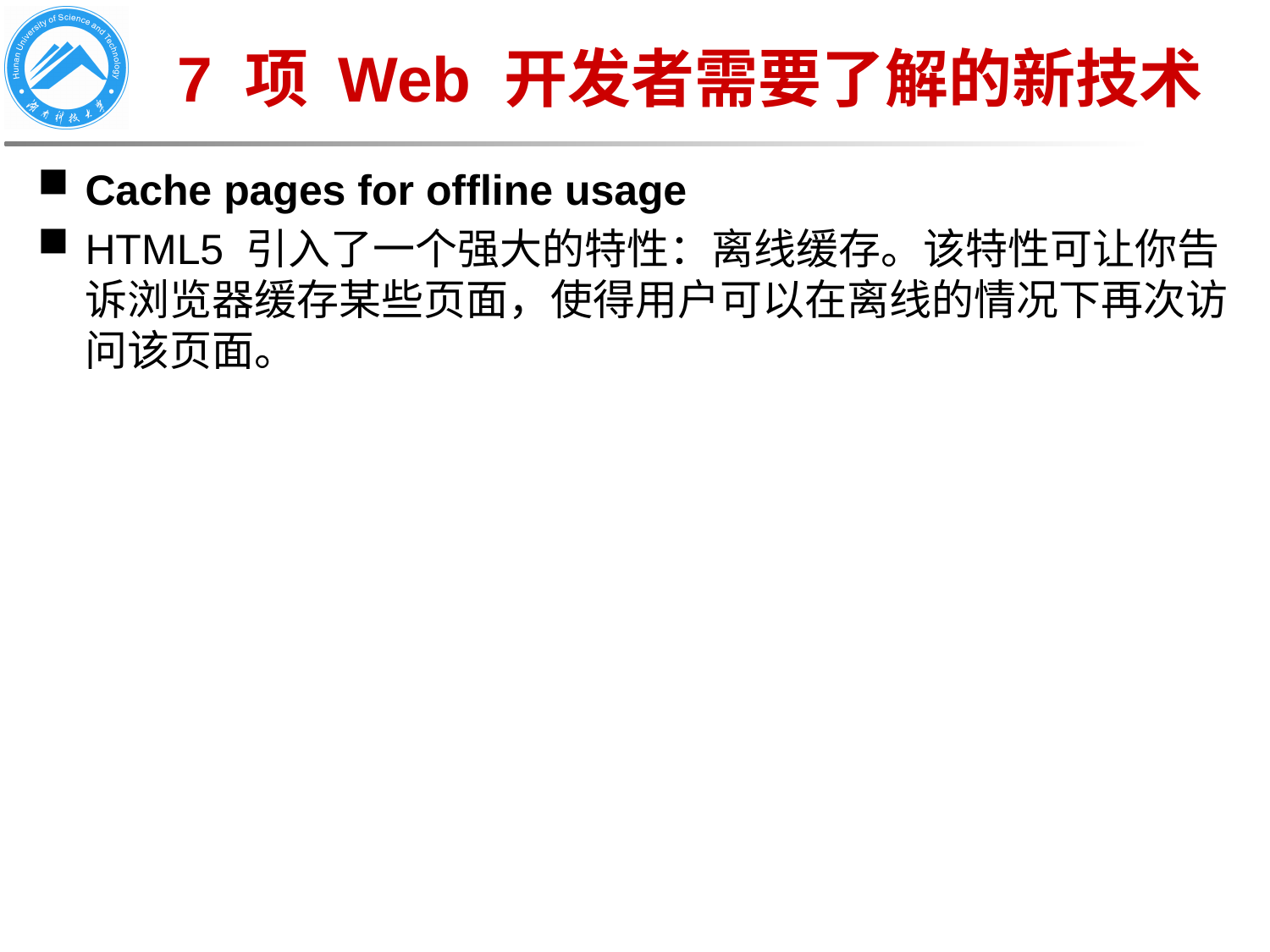

7 项 Web 开发者需要了解的新技术
Cache pages for offline usage
HTML5 引入了一个强大的特性：离线缓存。该特性可让你告诉浏览器缓存某些页面，使得用户可以在离线的情况下再次访问该页面。